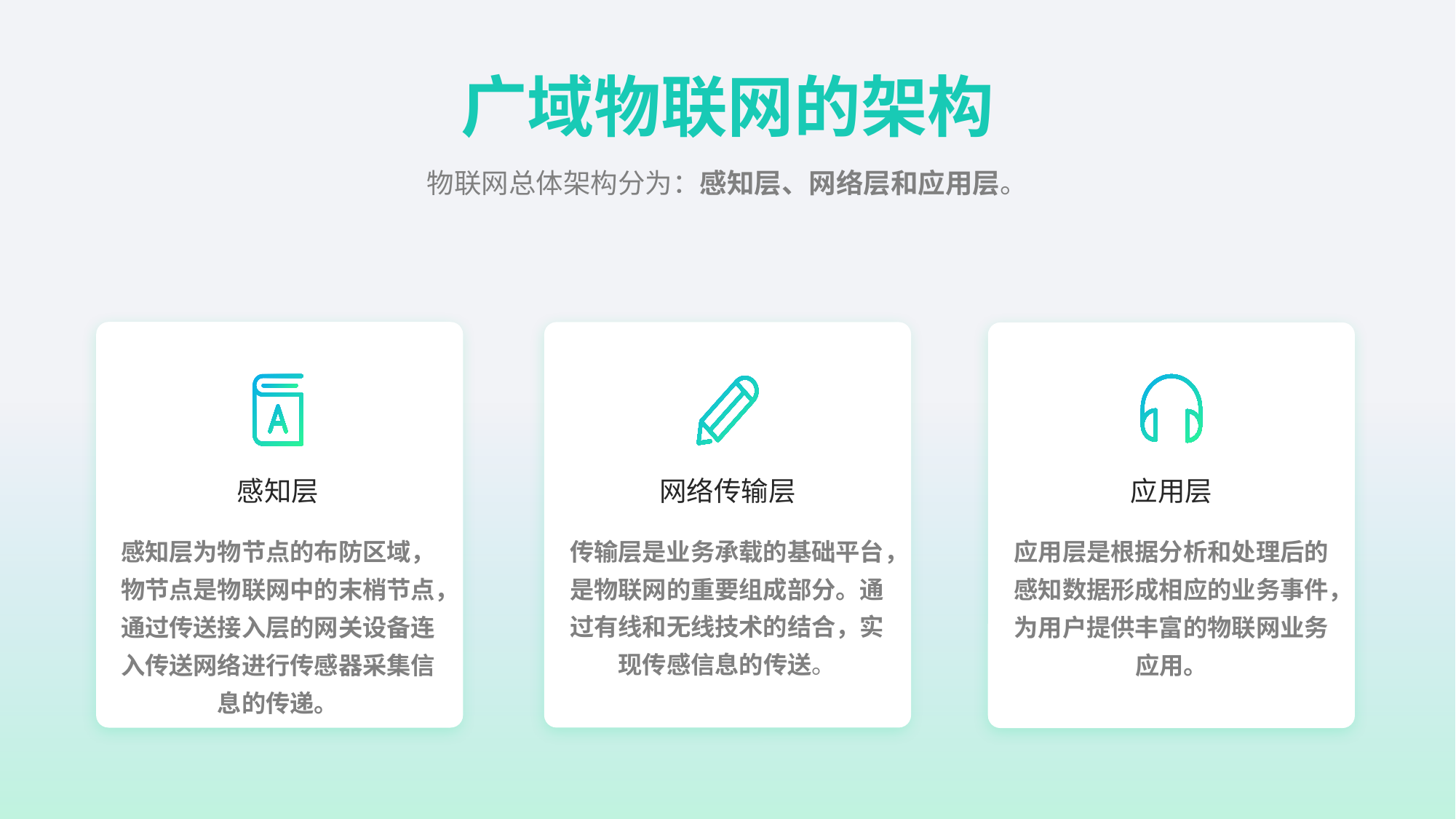

广域物联网的架构
物联网总体架构分为：感知层、网络层和应用层。

感知层
感知层为物节点的布防区域，物节点是物联网中的末梢节点，通过传送接入层的网关设备连入传送网络进行传感器采集信息的传递。

网络传输层
传输层是业务承载的基础平台，是物联网的重要组成部分。通过有线和无线技术的结合，实现传感信息的传送。

应用层
应用层是根据分析和处理后的感知数据形成相应的业务事件，为用户提供丰富的物联网业务应用。